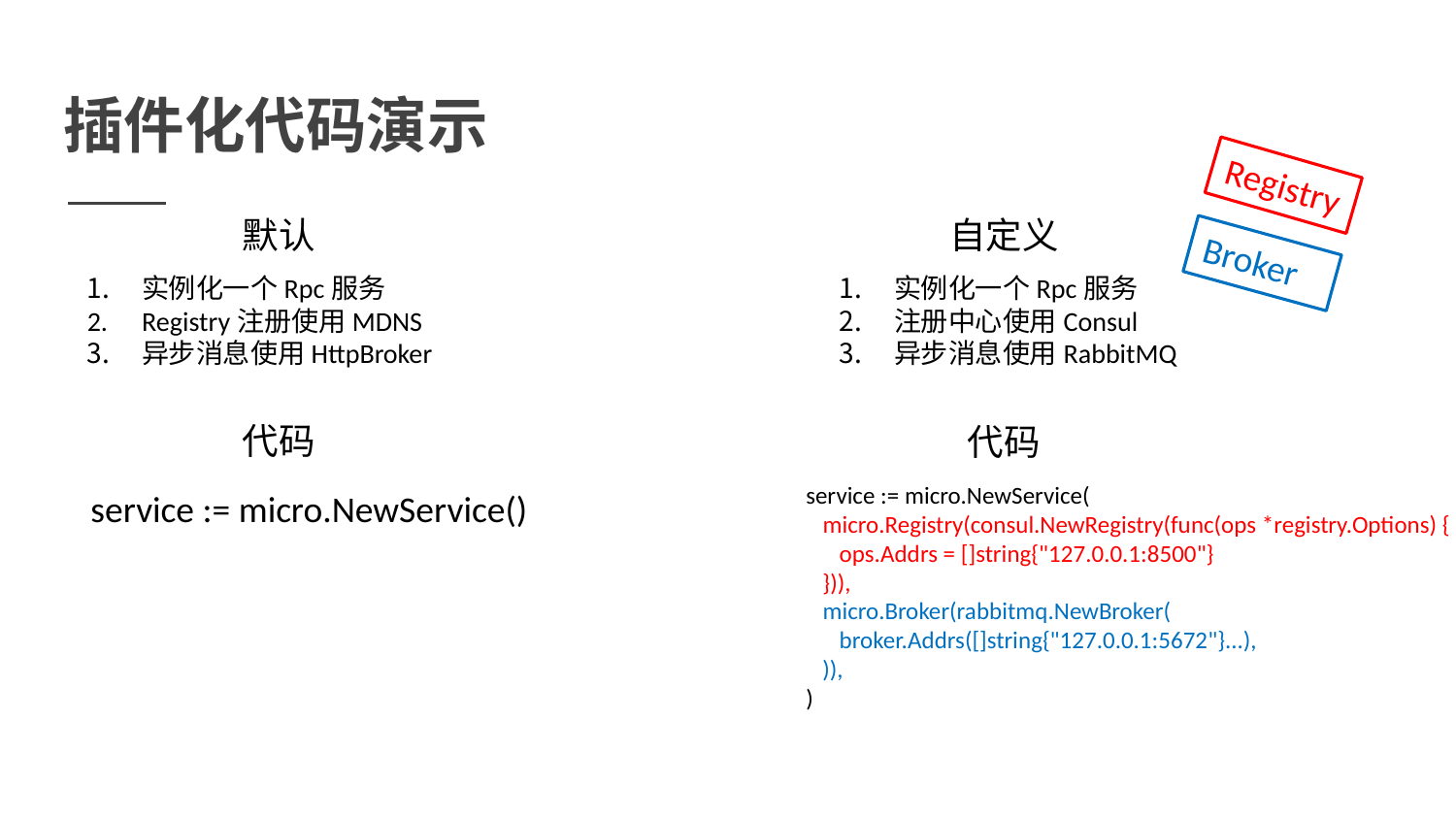

插件化代码演示
Registry
默认
自定义
Broker
实例化一个Rpc服务
Registry注册使用MDNS
异步消息使用HttpBroker
实例化一个Rpc服务
注册中心使用Consul
异步消息使用RabbitMQ

代码
代码
service := micro.NewService(
   micro.Registry(consul.NewRegistry(func(ops *registry.Options) {
      ops.Addrs = []string{"127.0.0.1:8500"}
   })),
   micro.Broker(rabbitmq.NewBroker(
      broker.Addrs([]string{"127.0.0.1:5672"}...),
   )),
)
service := micro.NewService()